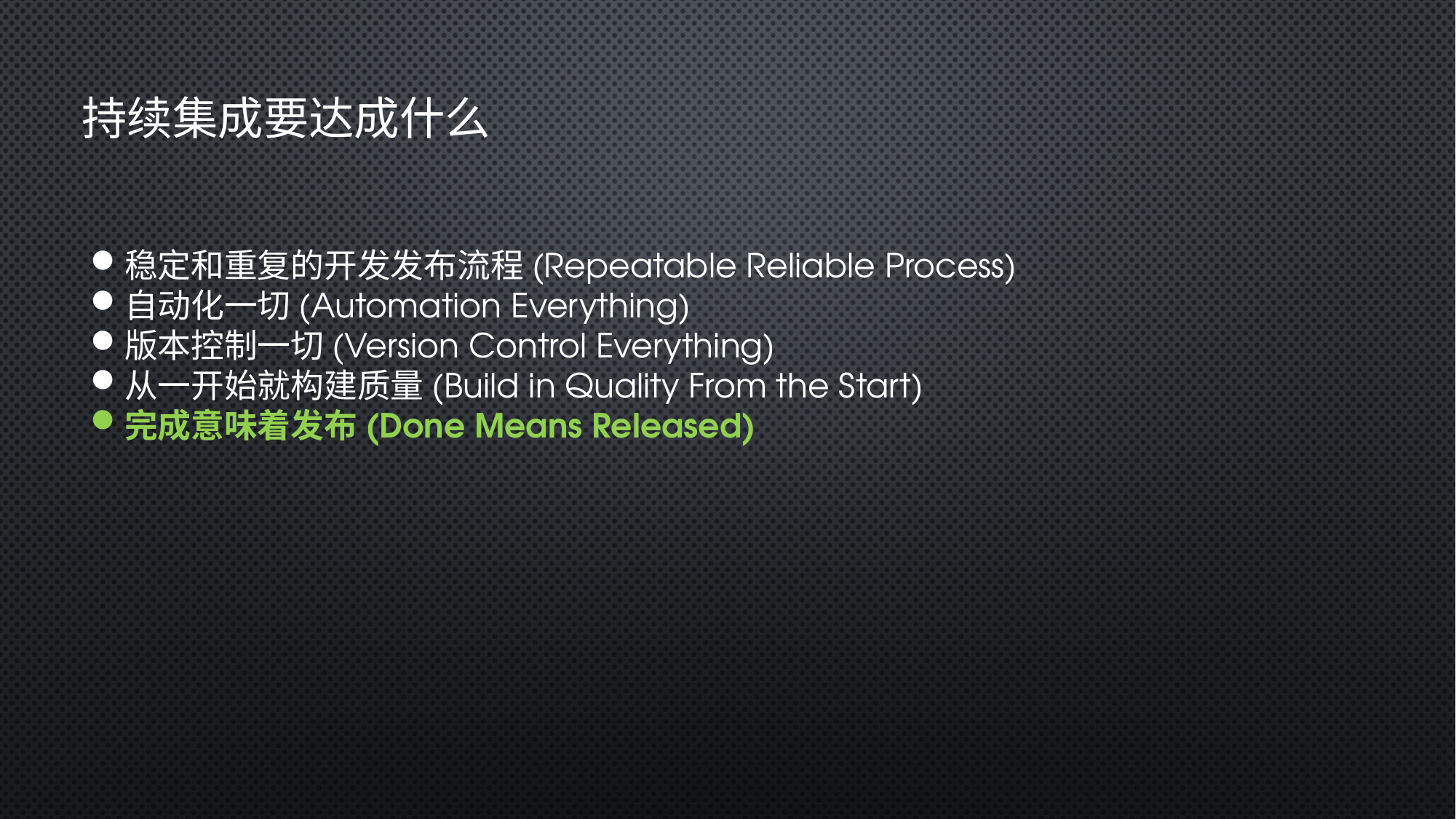

持续集成要达成什么
稳定和重复的开发发布流程(Repeatable Reliable Process)
自动化一切(Automation Everything)
版本控制一切(Version Control Everything)
从一开始就构建质量(Build in Quality From the Start)
完成意味着发布(Done Means Released)